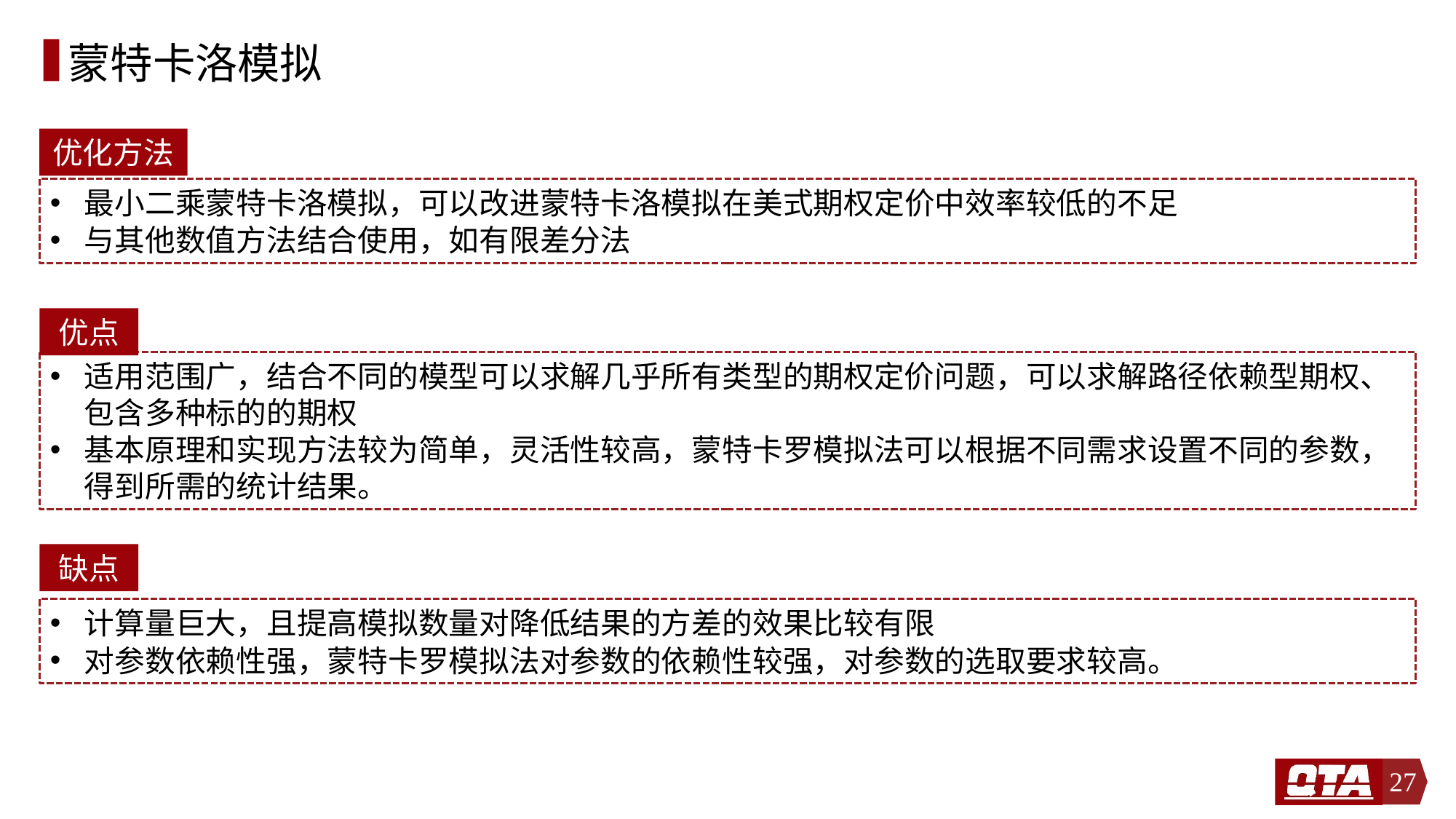

# 蒙特卡洛模拟
优化方法
最小二乘蒙特卡洛模拟，可以改进蒙特卡洛模拟在美式期权定价中效率较低的不足
与其他数值方法结合使用，如有限差分法
优点
适用范围广，结合不同的模型可以求解几乎所有类型的期权定价问题，可以求解路径依赖型期权、包含多种标的的期权
基本原理和实现方法较为简单，灵活性较高，蒙特卡罗模拟法可以根据不同需求设置不同的参数，得到所需的统计结果。
缺点
计算量巨大，且提高模拟数量对降低结果的方差的效果比较有限
对参数依赖性强，蒙特卡罗模拟法对参数的依赖性较强，对参数的选取要求较高。
27